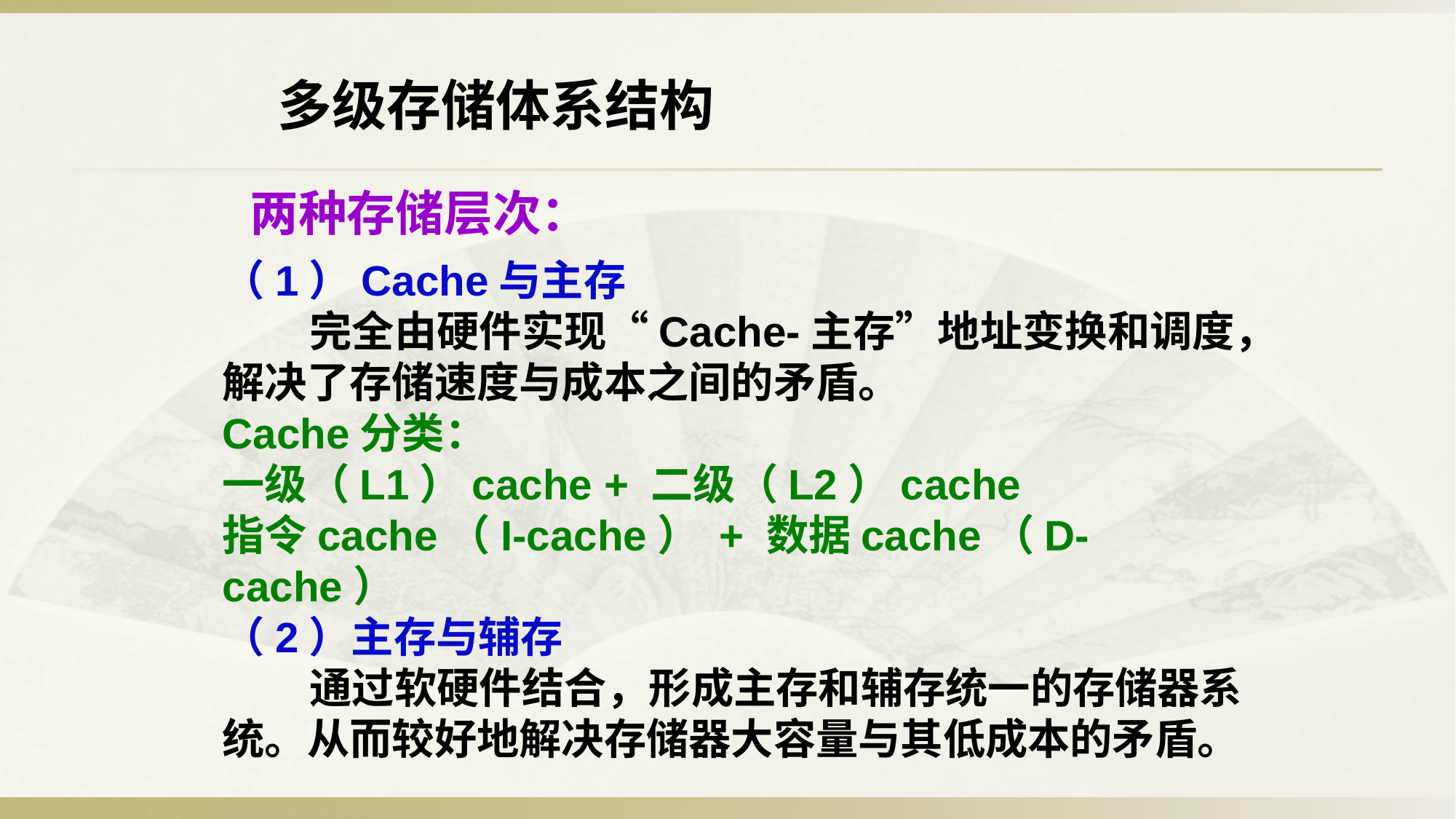

多级存储体系结构
两种存储层次：
（1）Cache与主存
        完全由硬件实现“Cache-主存”地址变换和调度，解决了存储速度与成本之间的矛盾。
Cache分类：
一级（L1）cache + 二级（L2）cache
指令cache（I-cache） + 数据cache（D-cache）
（2）主存与辅存
        通过软硬件结合，形成主存和辅存统一的存储器系统。从而较好地解决存储器大容量与其低成本的矛盾。